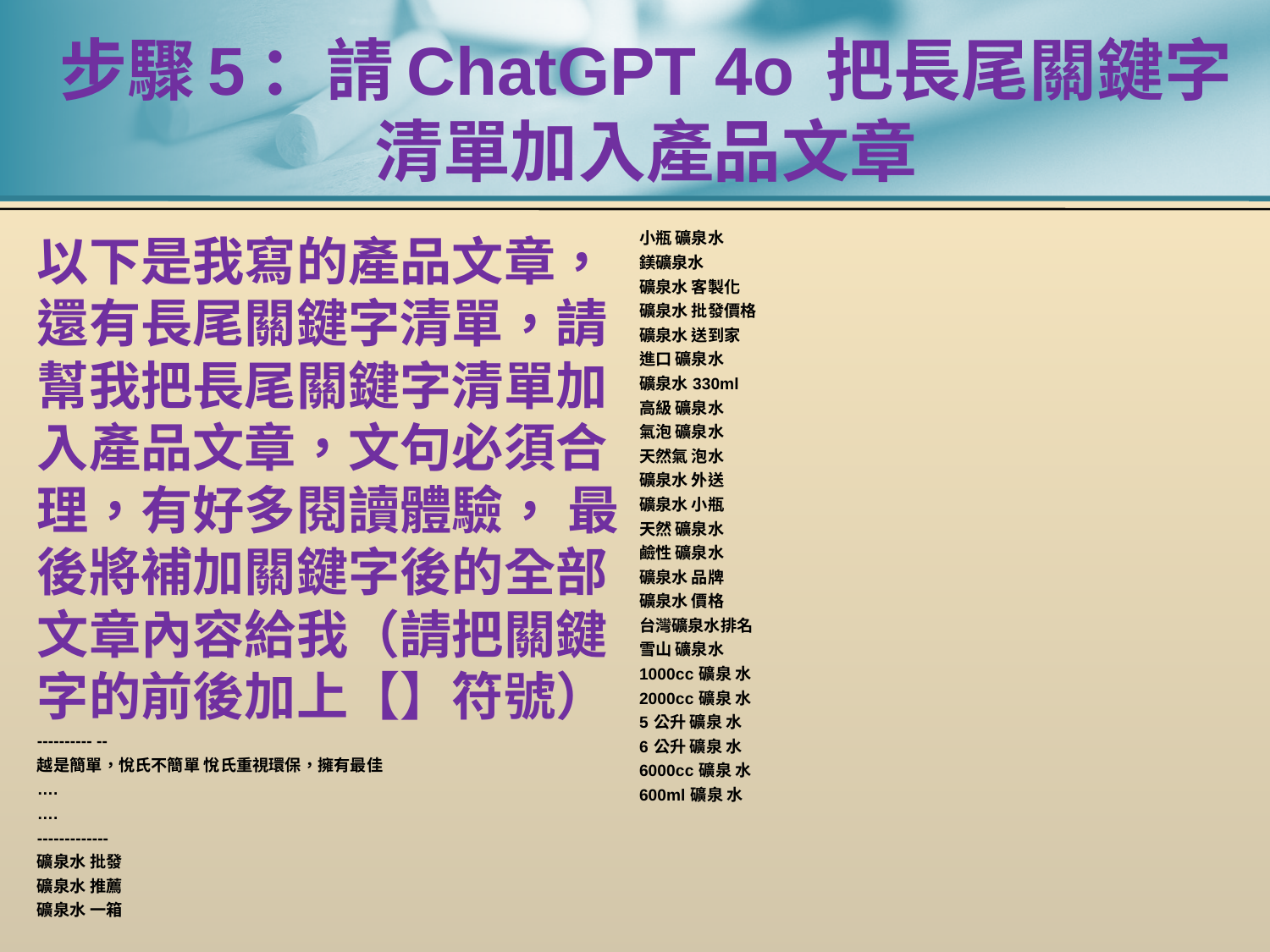

# 步驟5：請ChatGPT 4o 把長尾關鍵字清單加入產品文章
以下是我寫的產品文章，還有長尾關鍵字清單，請幫我把長尾關鍵字清單加入產品文章，文句必須合理，有好多閱讀體驗， 最後將補加關鍵字後的全部文章內容給我（請把關鍵字的前後加上【】符號）
---------- --
越是簡單，悅氏不簡單 悅氏重視環保，擁有最佳
….
….
-------------
礦泉水 批發
礦泉水 推薦
礦泉水 一箱
小瓶 礦泉水
鎂礦泉水
礦泉水 客製化
礦泉水 批發價格
礦泉水 送到家
進口 礦泉水
礦泉水 330ml
高級 礦泉水
氣泡 礦泉水
天然氣 泡水
礦泉水 外送
礦泉水 小瓶
天然 礦泉水
鹼性 礦泉水
礦泉水 品牌
礦泉水 價格
台灣礦泉水排名
雪山 礦泉水
1000cc 礦泉 水
2000cc 礦泉 水
5 公升 礦泉 水
6 公升 礦泉 水
6000cc 礦泉 水
600ml 礦泉 水